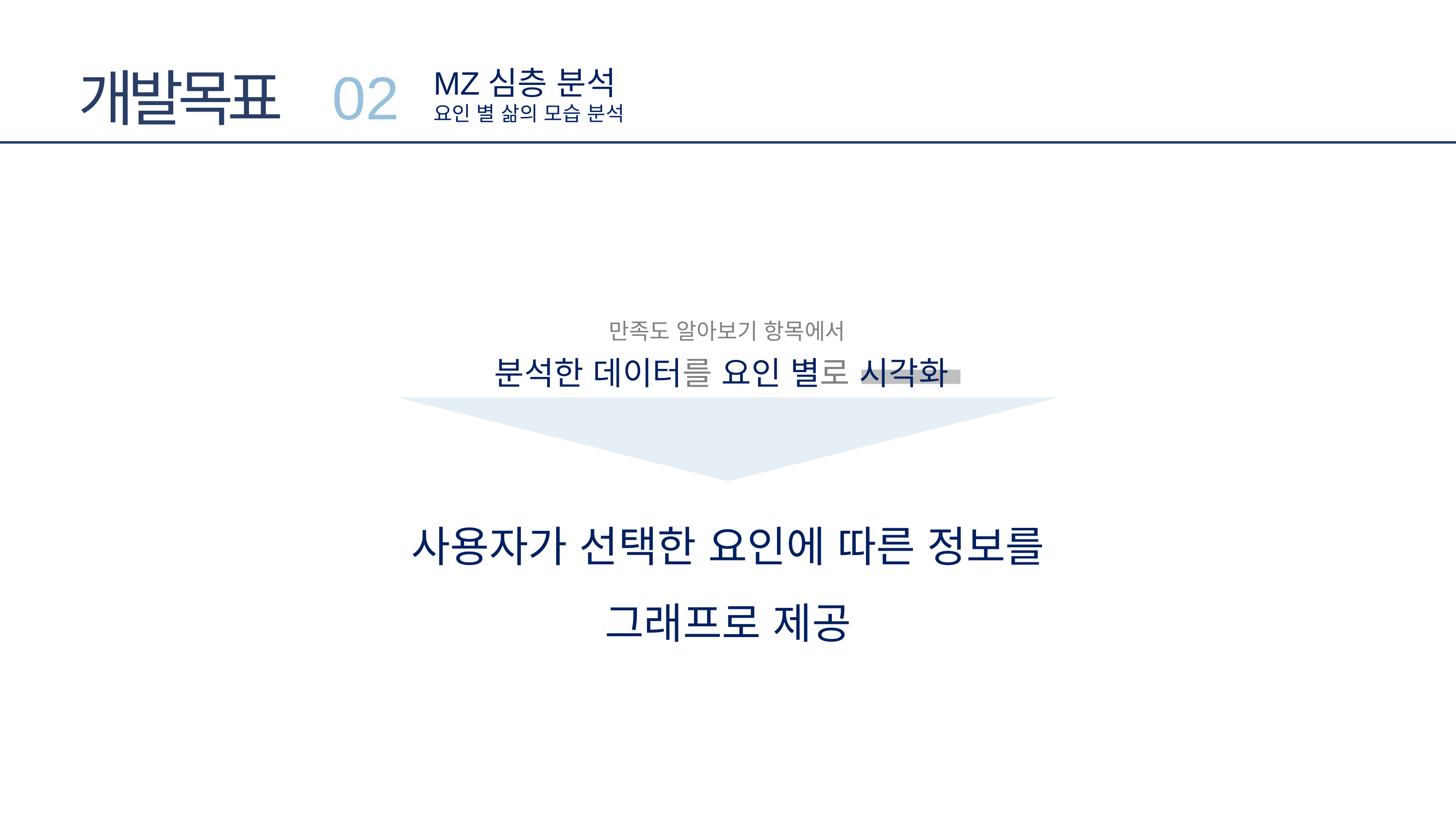

개발목표
02
MZ심층 분석
요인 별 삶의 모습 분석
만족도 알아보기 항목에서

분석한 데이터를 요인 별로 시각화
사용자가 선택한 요인에 따른 정보를
그래프로 제공